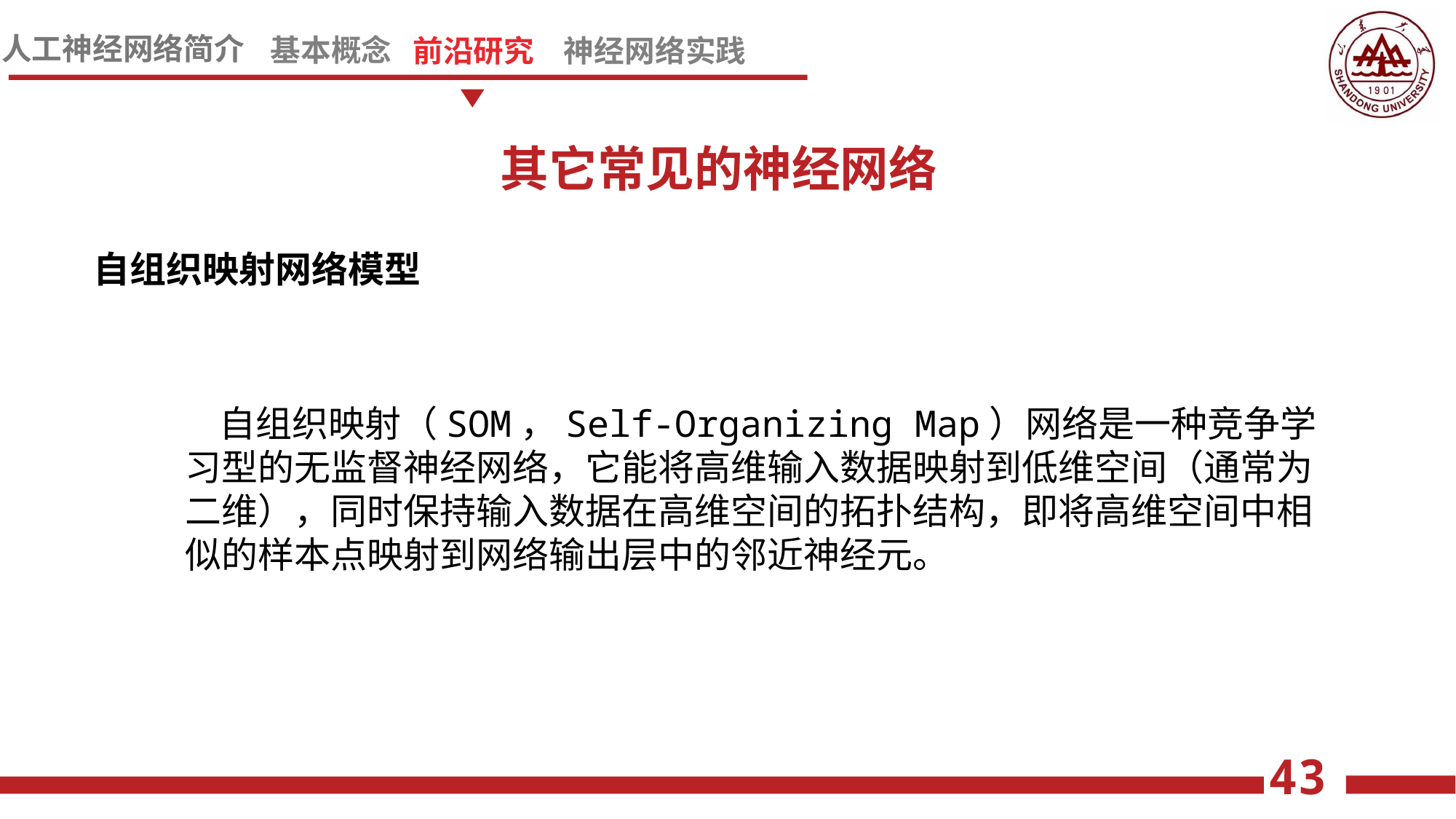

其它常见的神经网络
 自组织映射网络模型
    自组织映射（SOM，Self-Organizing Map）网络是一种竞争学习型的无监督神经网络，它能将高维输入数据映射到低维空间（通常为二维），同时保持输入数据在高维空间的拓扑结构，即将高维空间中相似的样本点映射到网络输出层中的邻近神经元。